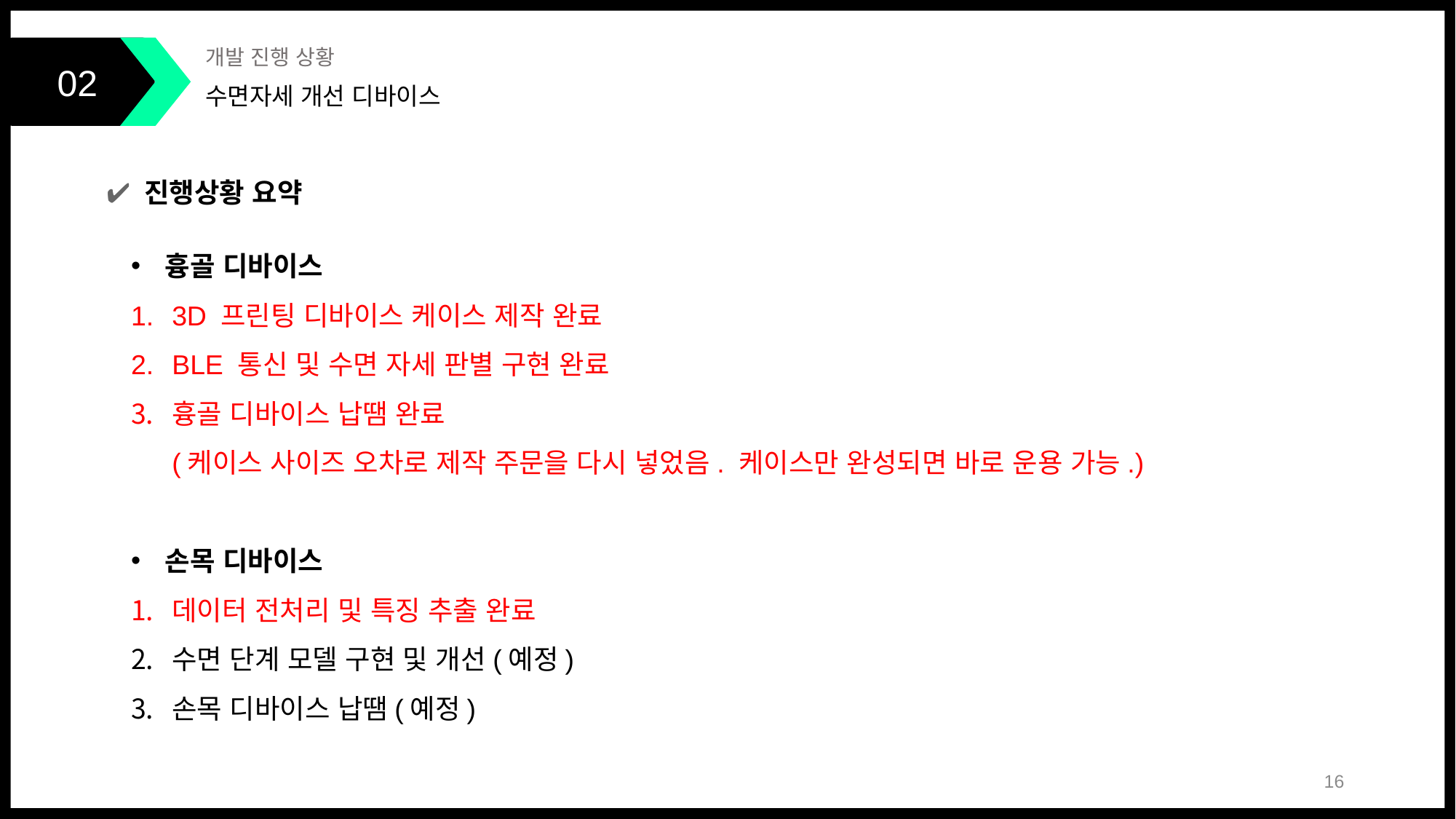

02
개발 진행 상황
수면자세 개선 디바이스
✔ 진행상황 요약
흉골 디바이스
3D 프린팅 디바이스 케이스 제작 완료
BLE 통신 및 수면 자세 판별 구현 완료
흉골 디바이스 납땜 완료
(케이스 사이즈 오차로 제작 주문을 다시 넣었음. 케이스만 완성되면 바로 운용 가능.)

손목 디바이스
데이터 전처리 및 특징 추출 완료
수면 단계 모델 구현 및 개선(예정)
손목 디바이스 납땜(예정)

16